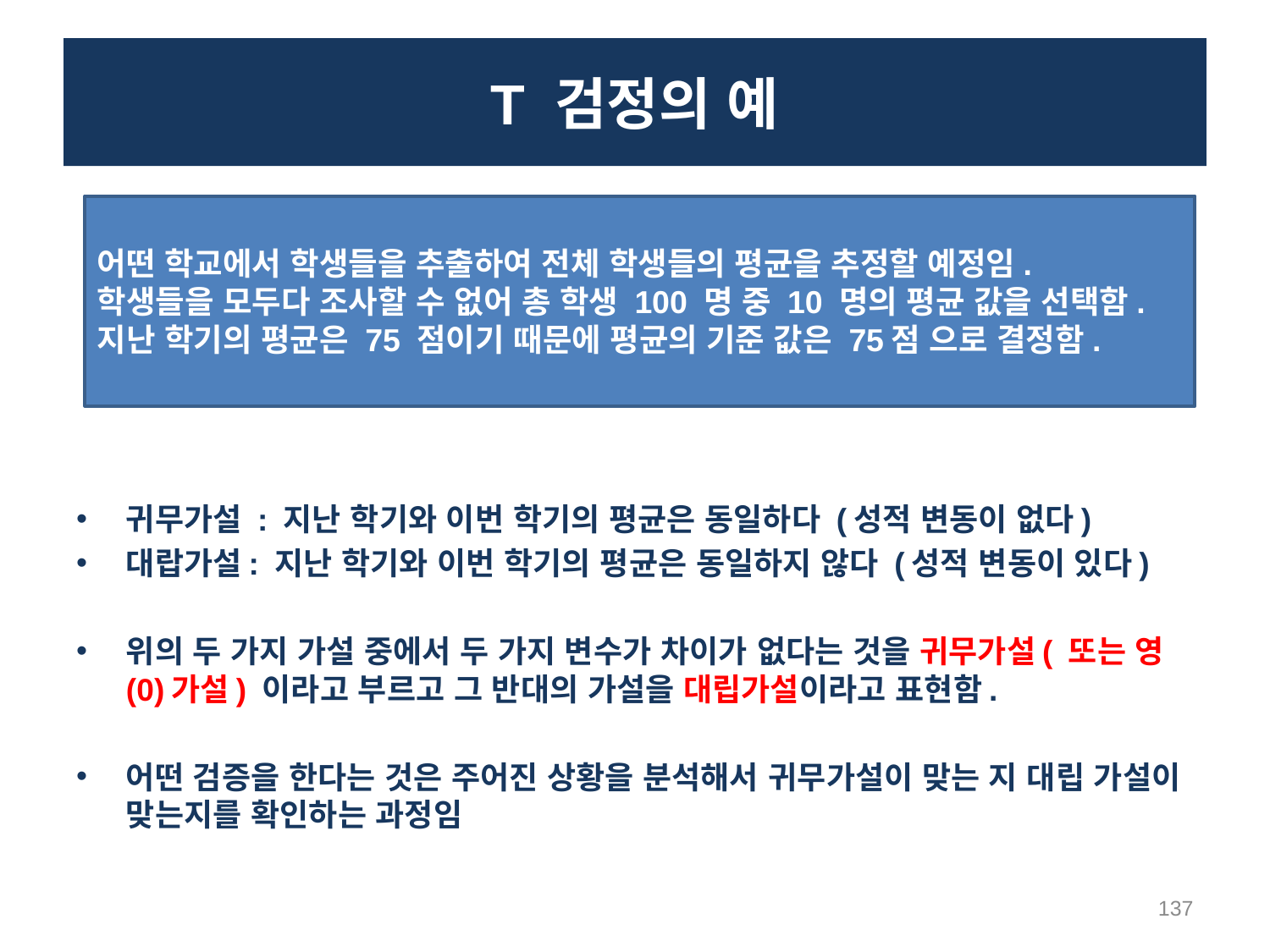

# T 검정의 예

귀무가설 : 지난 학기와 이번 학기의 평균은 동일하다 (성적 변동이 없다)
대랍가설: 지난 학기와 이번 학기의 평균은 동일하지 않다 (성적 변동이 있다)

위의 두 가지 가설 중에서 두 가지 변수가 차이가 없다는 것을 귀무가설( 또는 영(0)가설) 이라고 부르고 그 반대의 가설을 대립가설이라고 표현함.

어떤 검증을 한다는 것은 주어진 상황을 분석해서 귀무가설이 맞는 지 대립 가설이 맞는지를 확인하는 과정임

어떤 학교에서 학생들을 추출하여 전체 학생들의 평균을 추정할 예정임.
학생들을 모두다 조사할 수 없어 총 학생 100 명 중 10 명의 평균 값을 선택함.
지난 학기의 평균은 75 점이기 때문에 평균의 기준 값은 75점 으로 결정함.
137